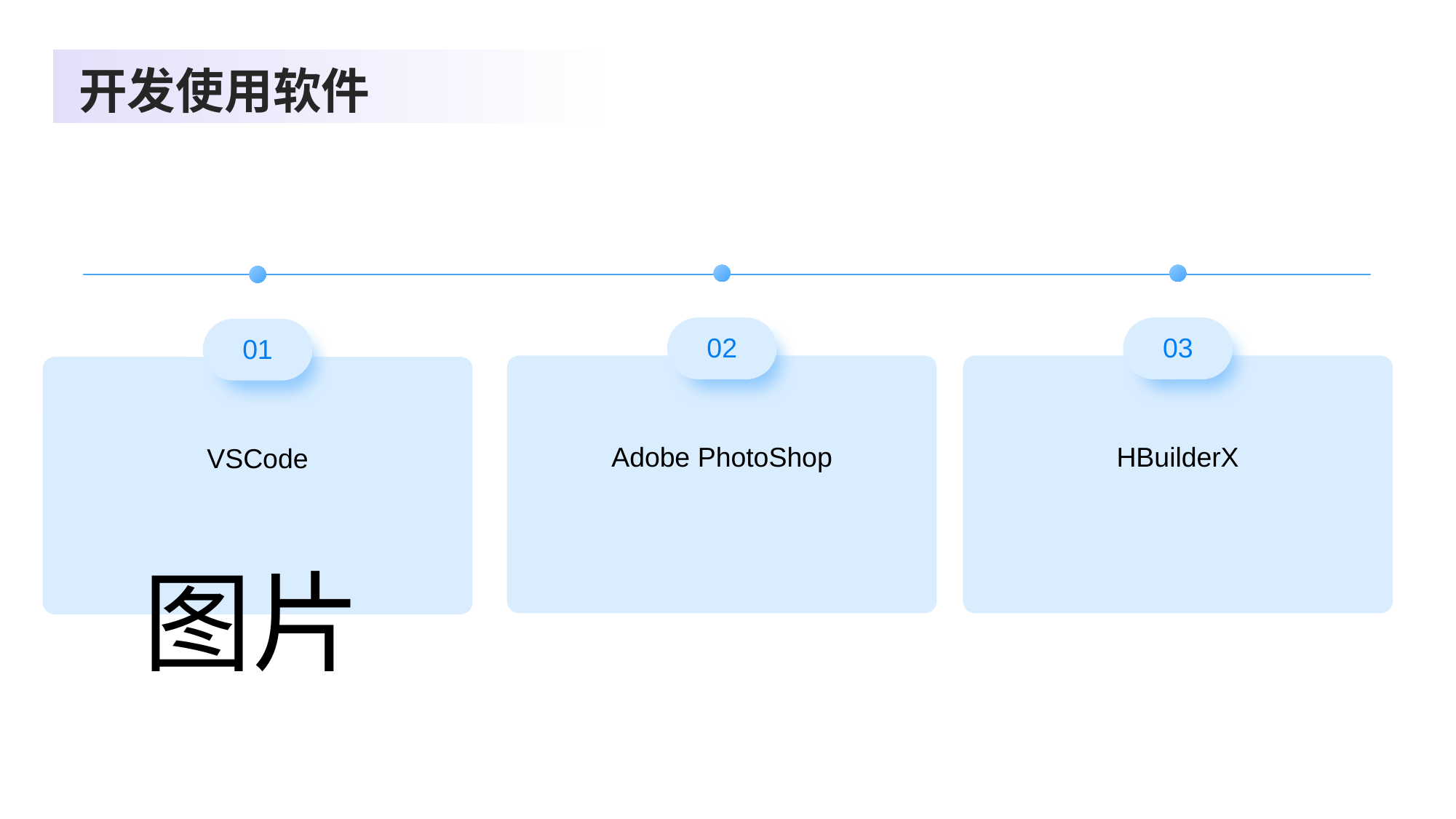

开发使用软件

02

Adobe PhotoShop

03

HBuilderX

01

VSCode
图片